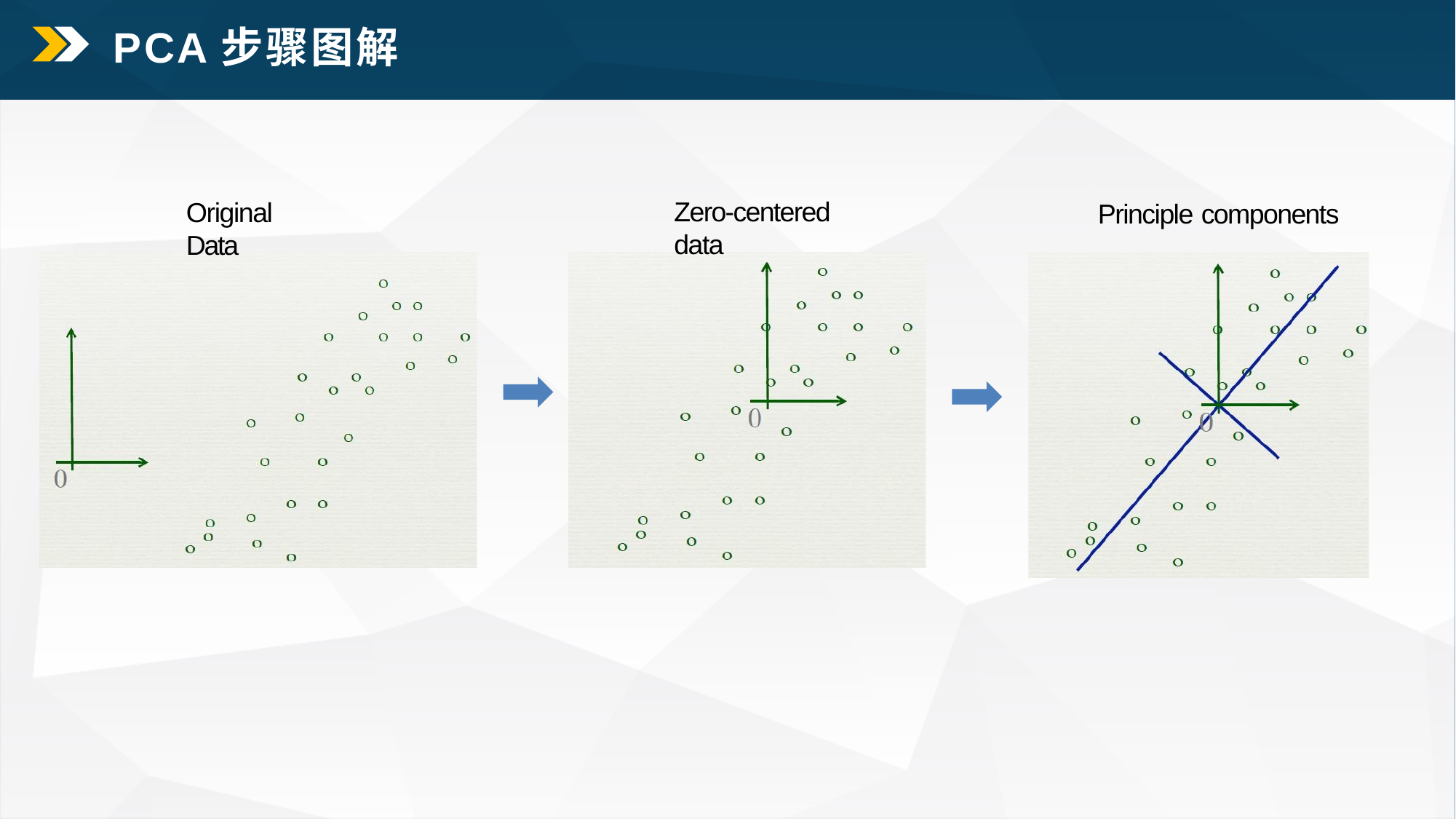

PCA步骤图解
Zero-centered data
Original Data
Principle components